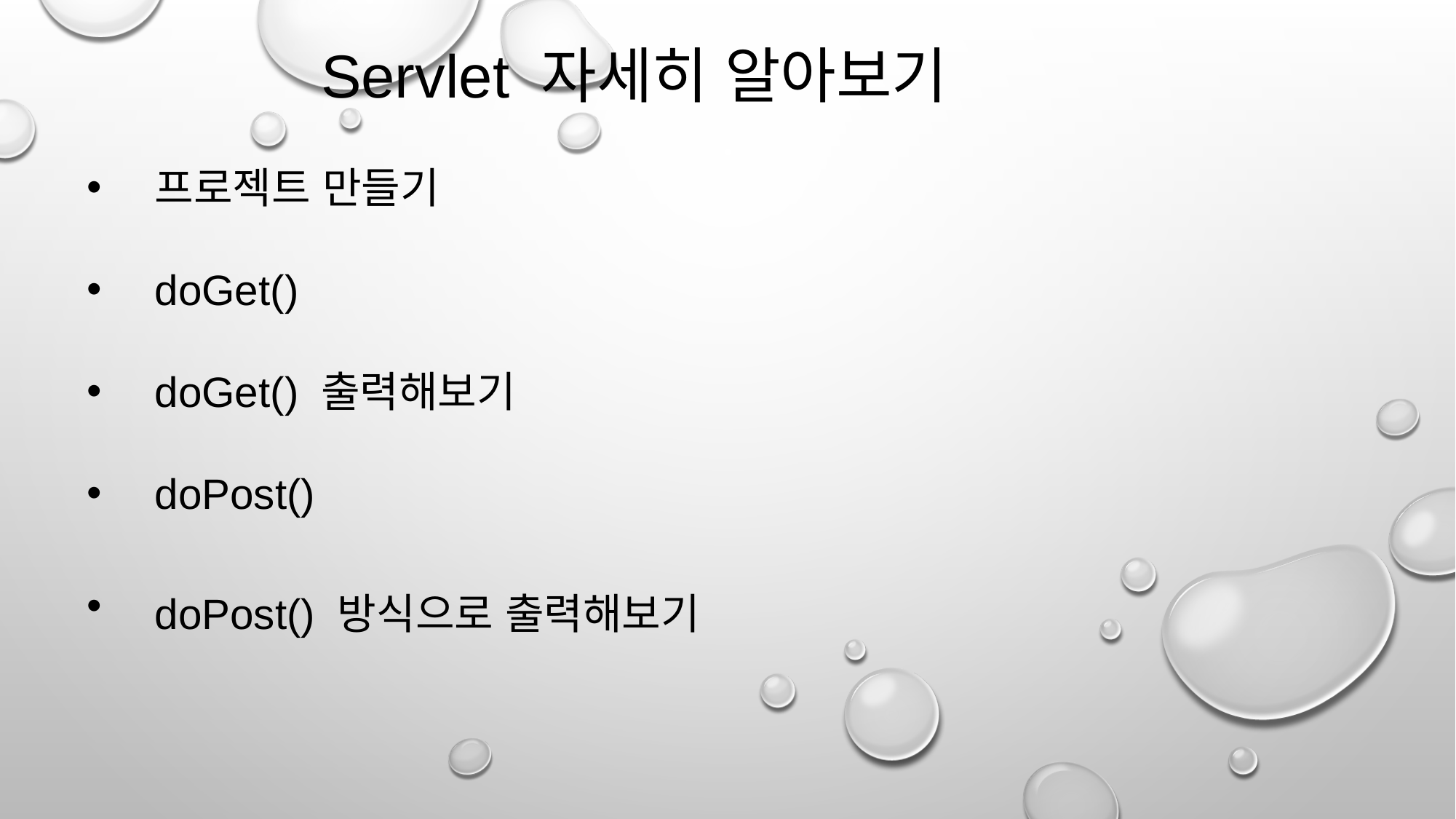

Servlet 자세히 알아보기

프로젝트 만들기

doGet()

doGet() 출력해보기

doPost()

doPost() 방식으로 출력해보기